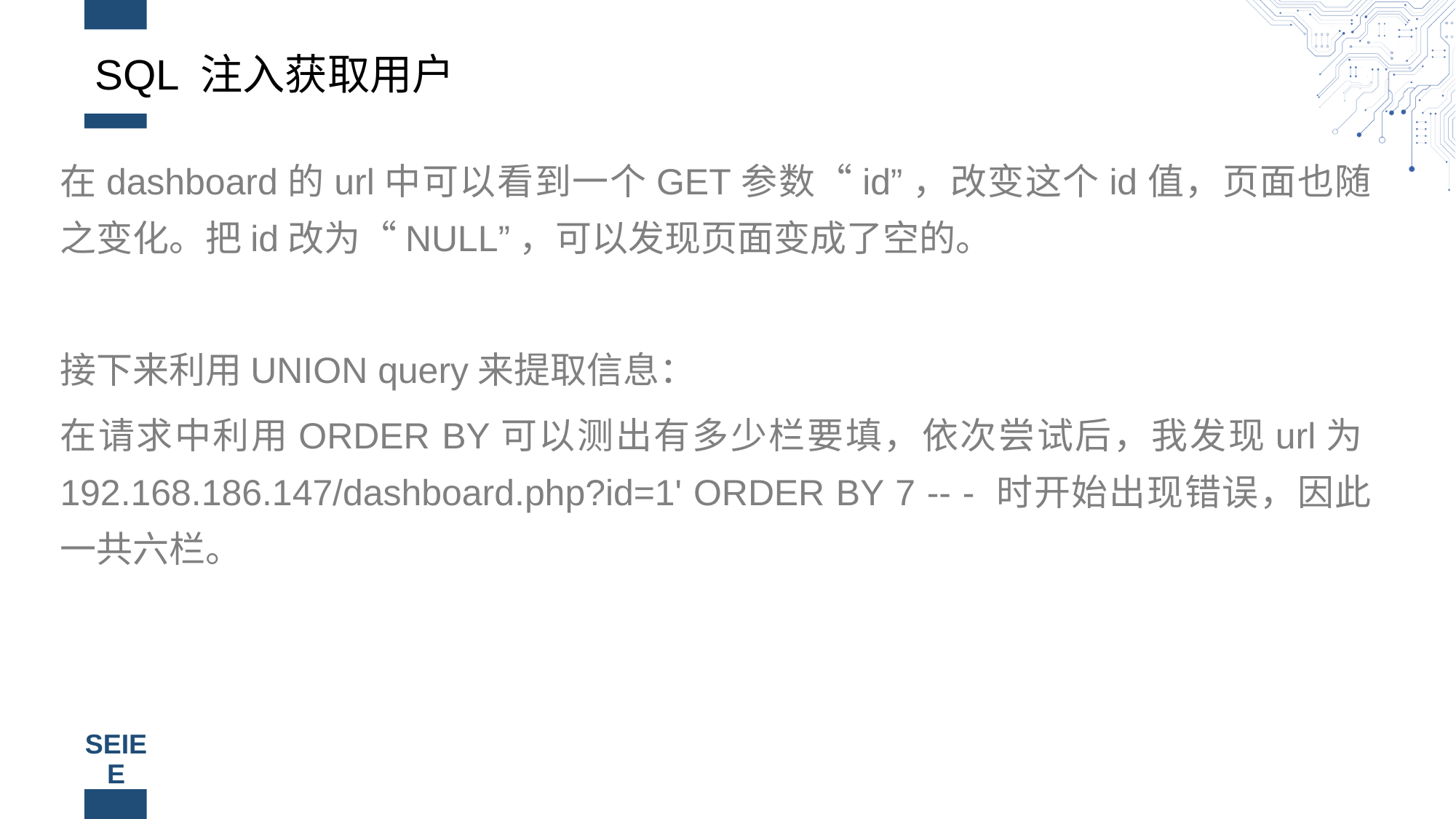

# SQL 注入获取用户
在dashboard的url中可以看到一个GET参数“id”，改变这个id值，页面也随之变化。把id改为“NULL”，可以发现页面变成了空的。

接下来利用UNION query来提取信息：
在请求中利用ORDER BY可以测出有多少栏要填，依次尝试后，我发现url为192.168.186.147/dashboard.php?id=1' ORDER BY 7 -- - 时开始出现错误，因此一共六栏。